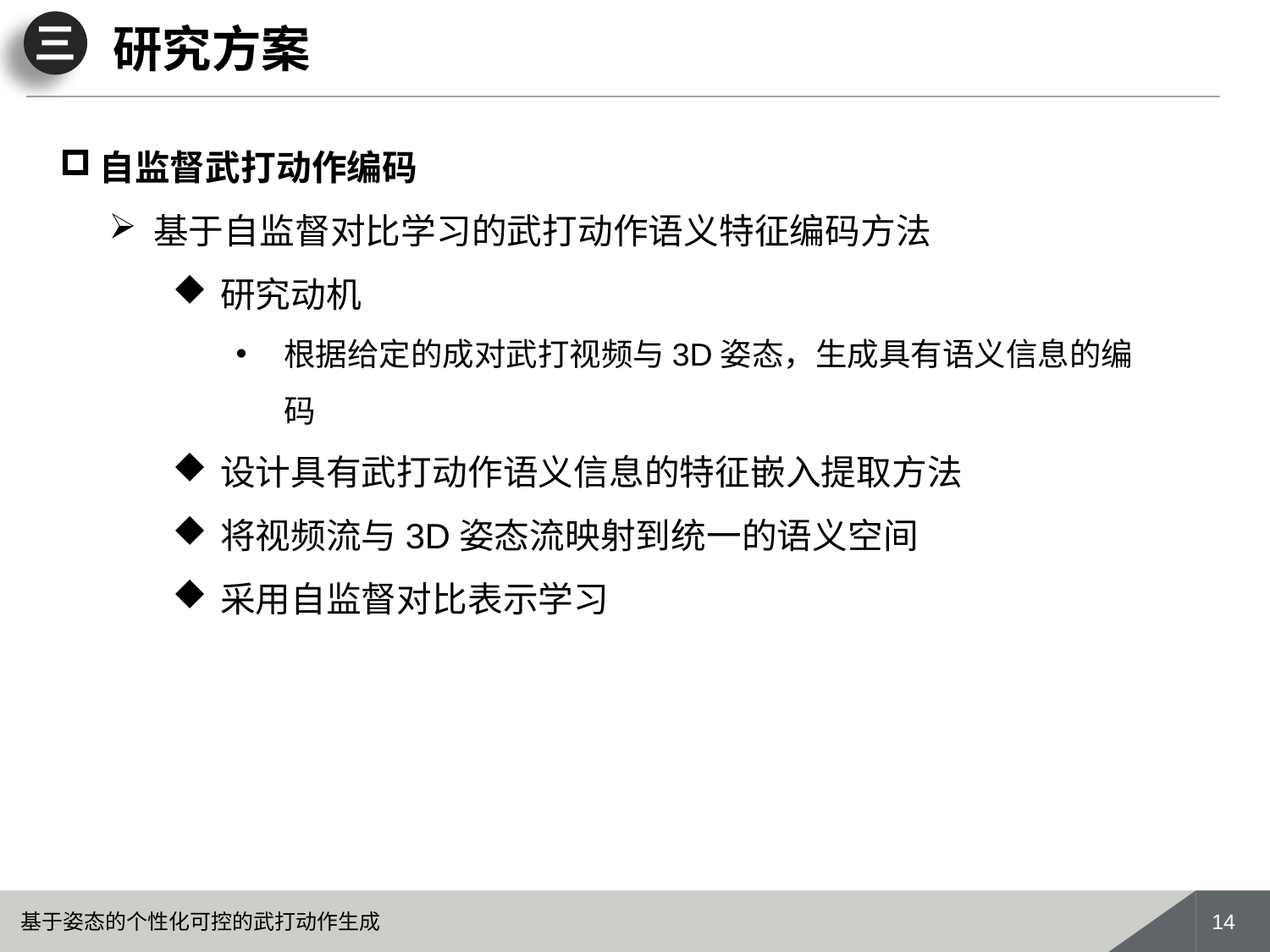

三

# 研究方案
自监督武打动作编码
 基于自监督对比学习的武打动作语义特征编码方法
研究动机
根据给定的成对武打视频与3D姿态，生成具有语义信息的编码
设计具有武打动作语义信息的特征嵌入提取方法
将视频流与3D姿态流映射到统一的语义空间
采用自监督对比表示学习

14
基于姿态的个性化可控的武打动作生成